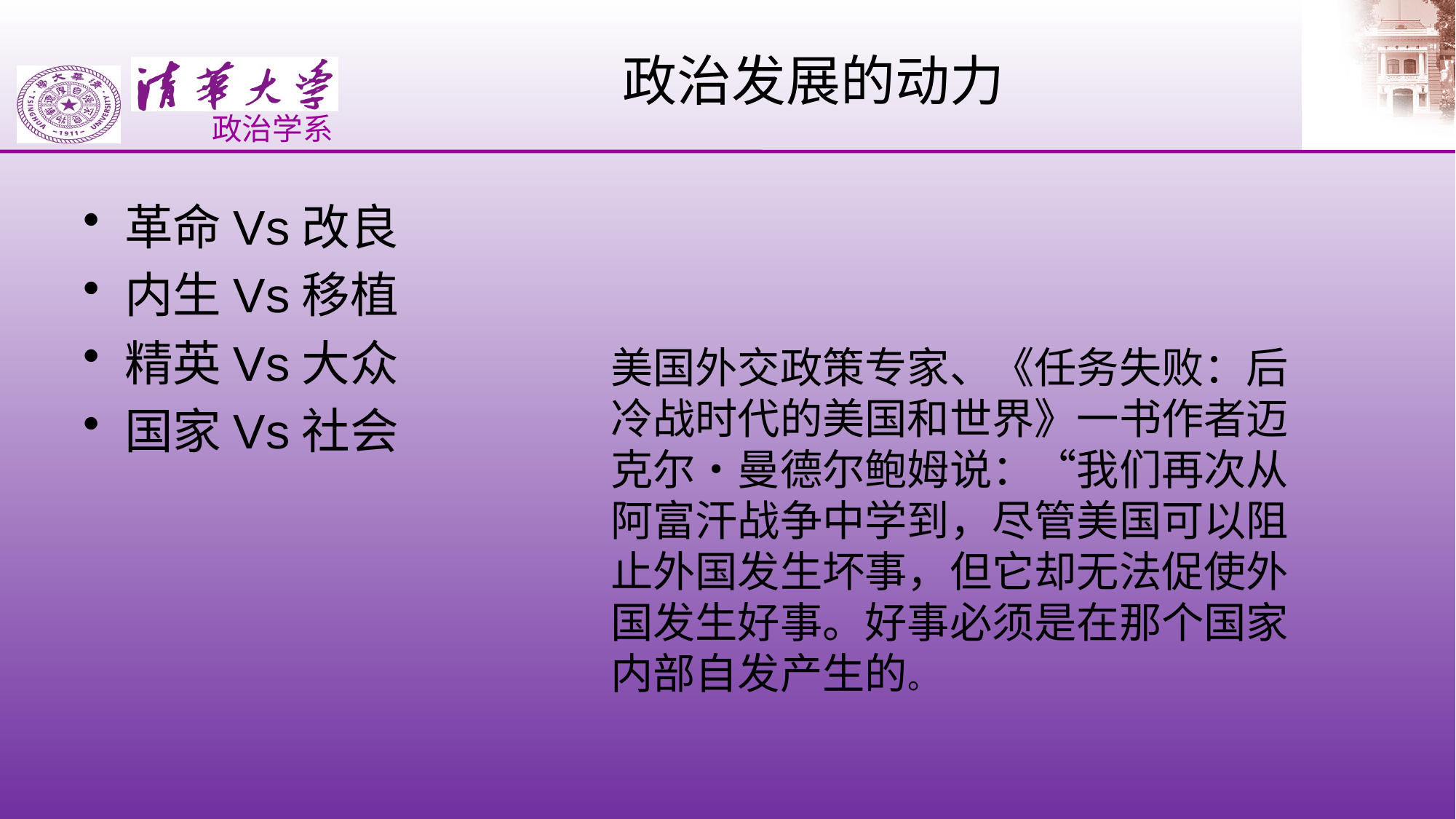

# 政治发展的动力
革命Vs改良
内生Vs移植
精英Vs大众
国家Vs社会
美国外交政策专家、《任务失败：后冷战时代的美国和世界》一书作者迈克尔•曼德尔鲍姆说：“我们再次从阿富汗战争中学到，尽管美国可以阻止外国发生坏事，但它却无法促使外国发生好事。好事必须是在那个国家内部自发产生的。